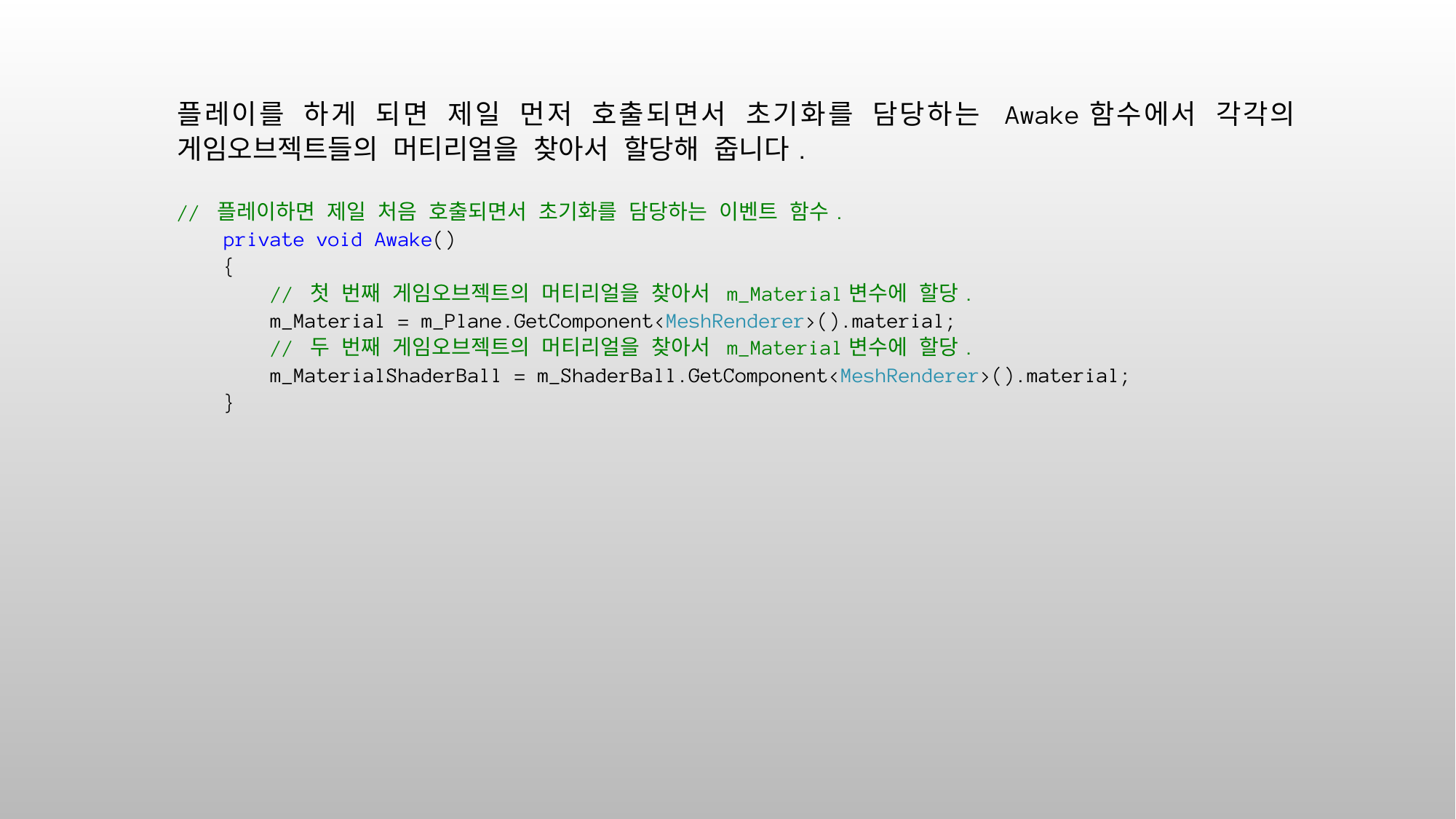

플레이를 하게 되면 제일 먼저 호출되면서 초기화를 담당하는 Awake함수에서 각각의 게임오브젝트들의 머티리얼을 찾아서 할당해 줍니다.
// 플레이하면 제일 처음 호출되면서 초기화를 담당하는 이벤트 함수.
    private void Awake()
    {
        // 첫 번째 게임오브젝트의 머티리얼을 찾아서 m_Material변수에 할당.
        m_Material = m_Plane.GetComponent<MeshRenderer>().material;
        // 두 번째 게임오브젝트의 머티리얼을 찾아서 m_Material변수에 할당.
        m_MaterialShaderBall = m_ShaderBall.GetComponent<MeshRenderer>().material;
    }